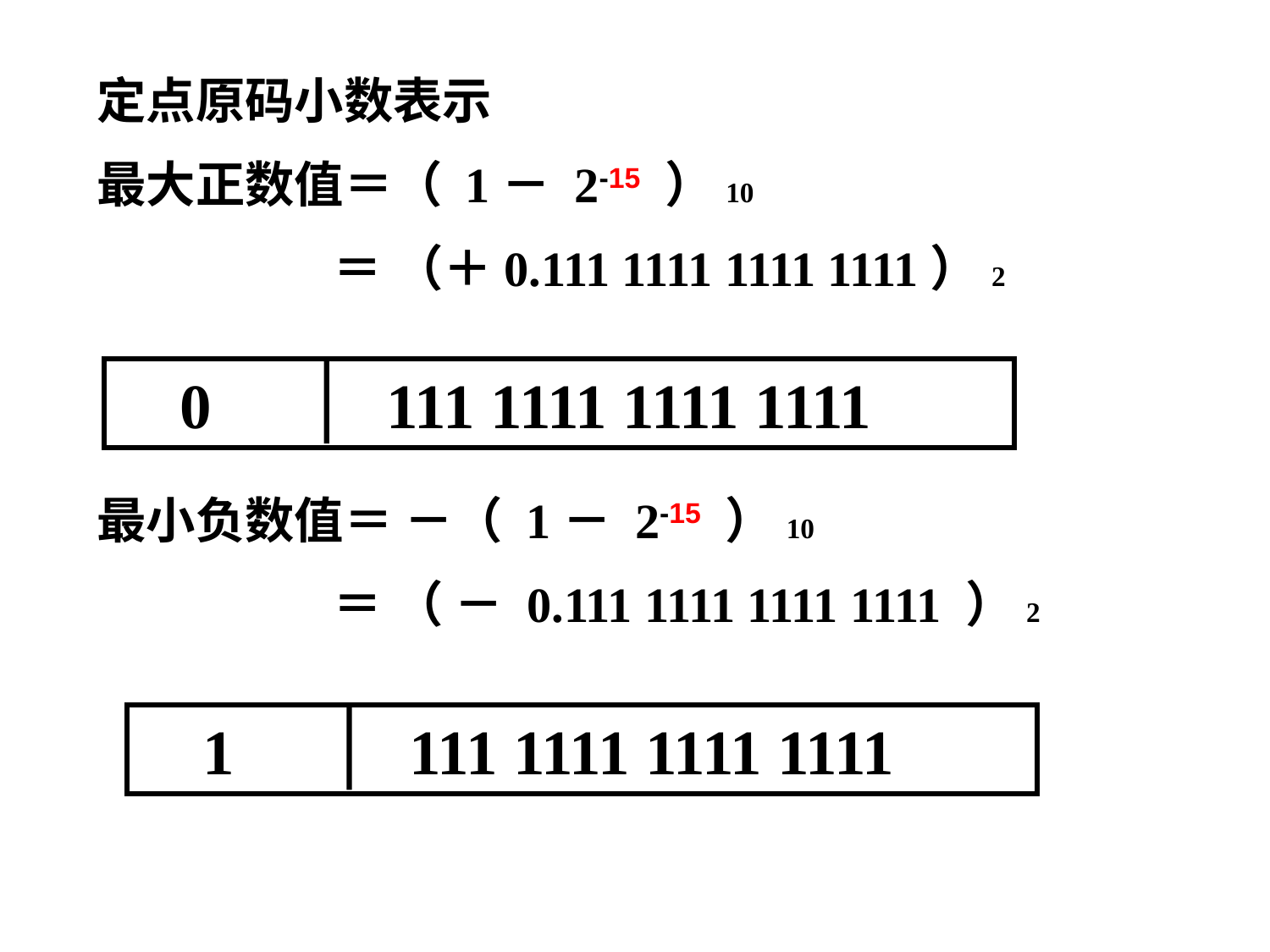

定点原码小数表示
最大正数值＝（ 1－ 2-15 ）10
                    ＝ （＋0.111 1111 1111 1111）2

最小负数值＝ －（ 1－ 2-15 ）10
                    ＝ （ － 0.111 1111 1111 1111 ）2
    0           111 1111 1111 1111

    1           111 1111 1111 1111